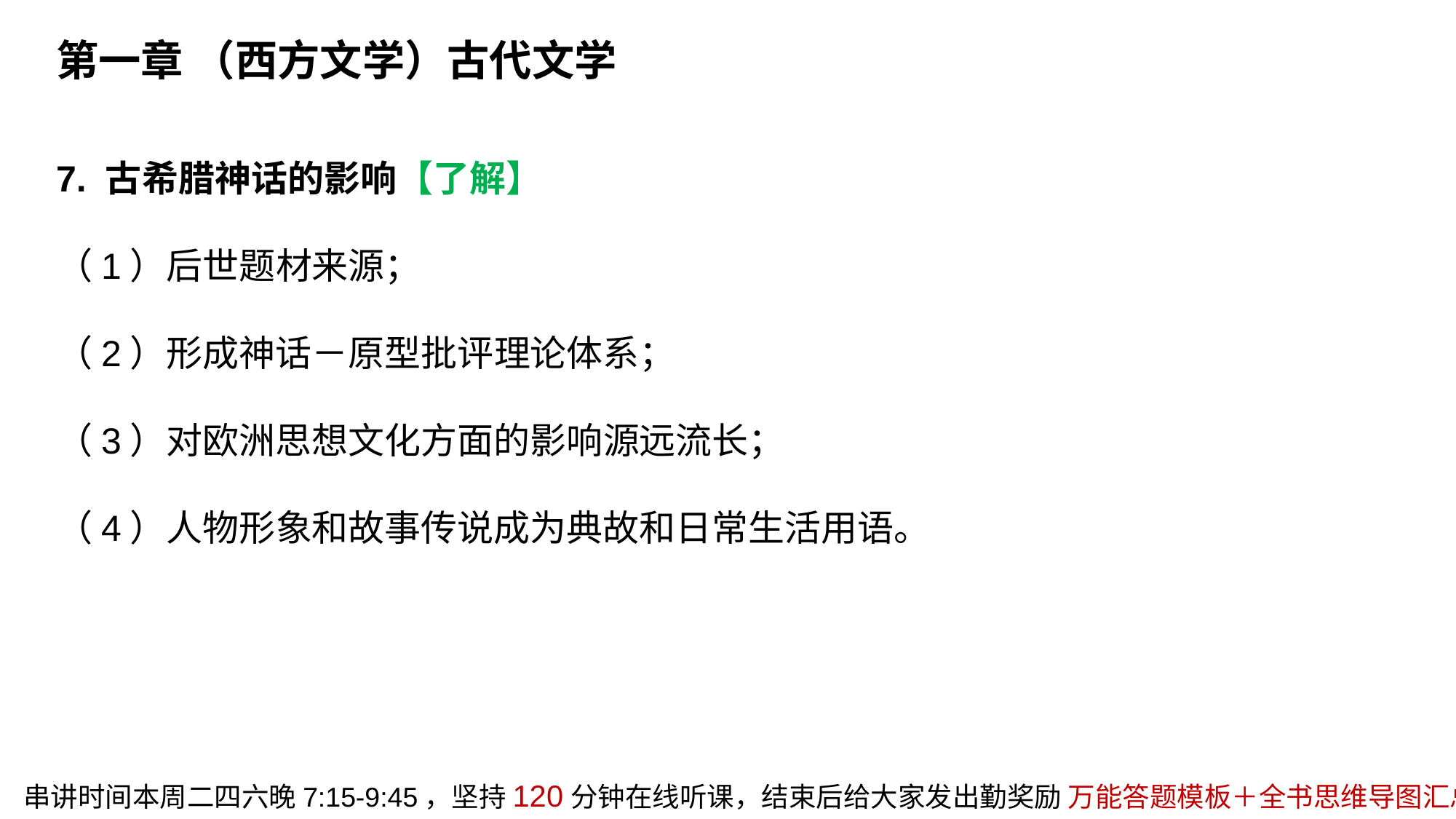

第一章 （西方文学）古代文学
7. 古希腊神话的影响【了解】
（1）后世题材来源；
（2）形成神话－原型批评理论体系；
（3）对欧洲思想文化方面的影响源远流长；
（4）人物形象和故事传说成为典故和日常生活用语。